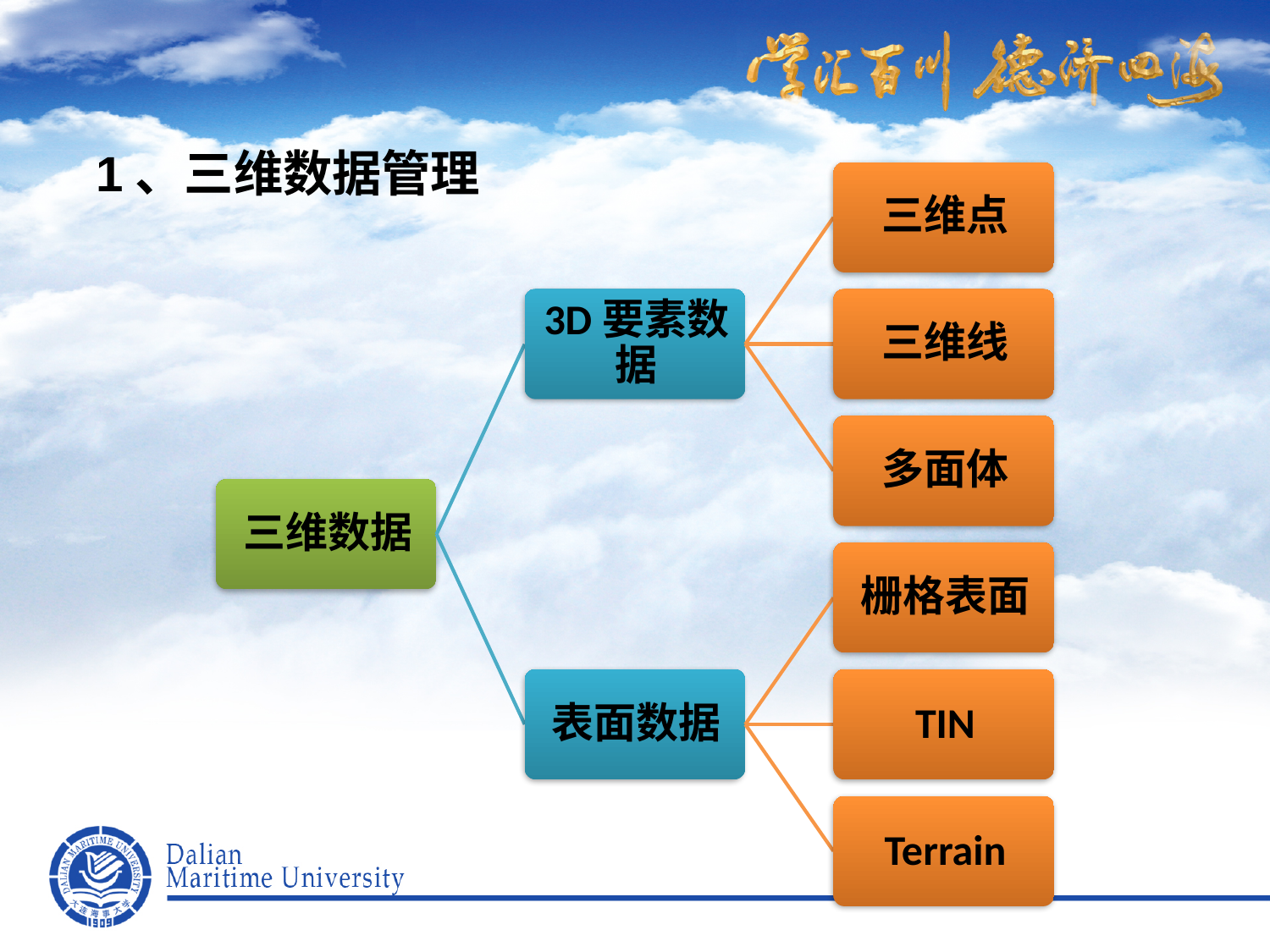

1、三维数据管理
三维数据

3D要素数据

三维点

三维线

多面体

表面数据

栅格表面

TIN

Terrain